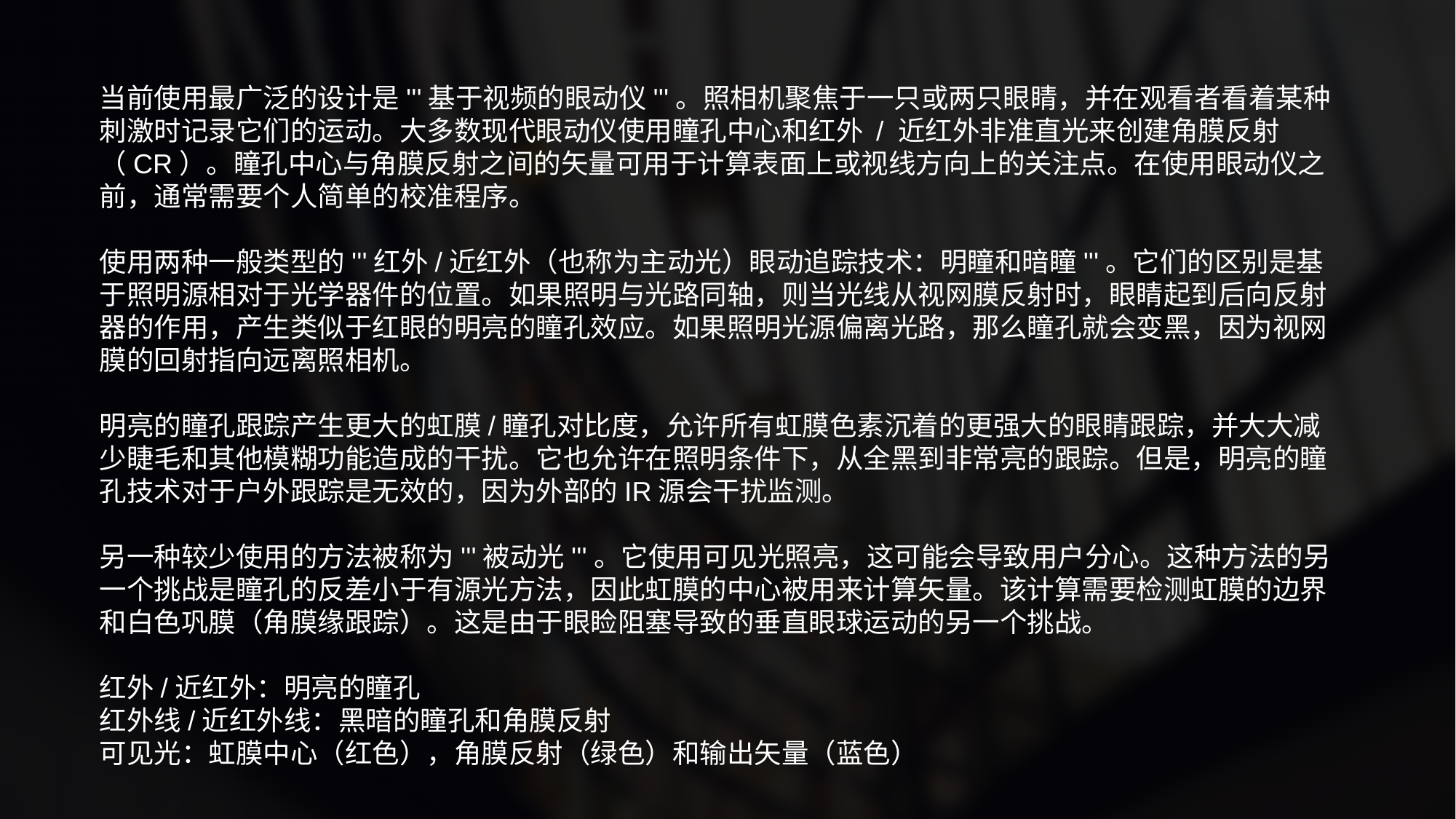

当前使用最广泛的设计是'''基于视频的眼动仪'''。照相机聚焦于一只或两只眼睛，并在观看者看着某种刺激时记录它们的运动。大多数现代眼动仪使用瞳孔中心和红外 / 近红外非准直光来创建角膜反射（CR）。瞳孔中心与角膜反射之间的矢量可用于计算表面上或视线方向上的关注点。在使用眼动仪之前，通常需要个人简单的校准程序。

使用两种一般类型的'''红外/近红外（也称为主动光）眼动追踪技术：明瞳和暗瞳'''。它们的区别是基于照明源相对于光学器件的位置。如果照明与光路同轴，则当光线从视网膜反射时，眼睛起到后向反射器的作用，产生类似于红眼的明亮的瞳孔效应。如果照明光源偏离光路，那么瞳孔就会变黑，因为视网膜的回射指向远离照相机。

明亮的瞳孔跟踪产生更大的虹膜/瞳孔对比度，允许所有虹膜色素沉着的更强大的眼睛跟踪，并大大减少睫毛和其他模糊功能造成的干扰。它也允许在照明条件下，从全黑到非常亮的跟踪。但是，明亮的瞳孔技术对于户外跟踪是无效的，因为外部的IR源会干扰监测。

另一种较少使用的方法被称为'''被动光'''。它使用可见光照亮，这可能会导致用户分心。这种方法的另一个挑战是瞳孔的反差小于有源光方法，因此虹膜的中心被用来计算矢量。该计算需要检测虹膜的边界和白色巩膜（角膜缘跟踪）。这是由于眼睑阻塞导致的垂直眼球运动的另一个挑战。

红外/近红外：明亮的瞳孔
红外线/近红外线：黑暗的瞳孔和角膜反射
可见光：虹膜中心（红色），角膜反射（绿色）和输出矢量（蓝色）